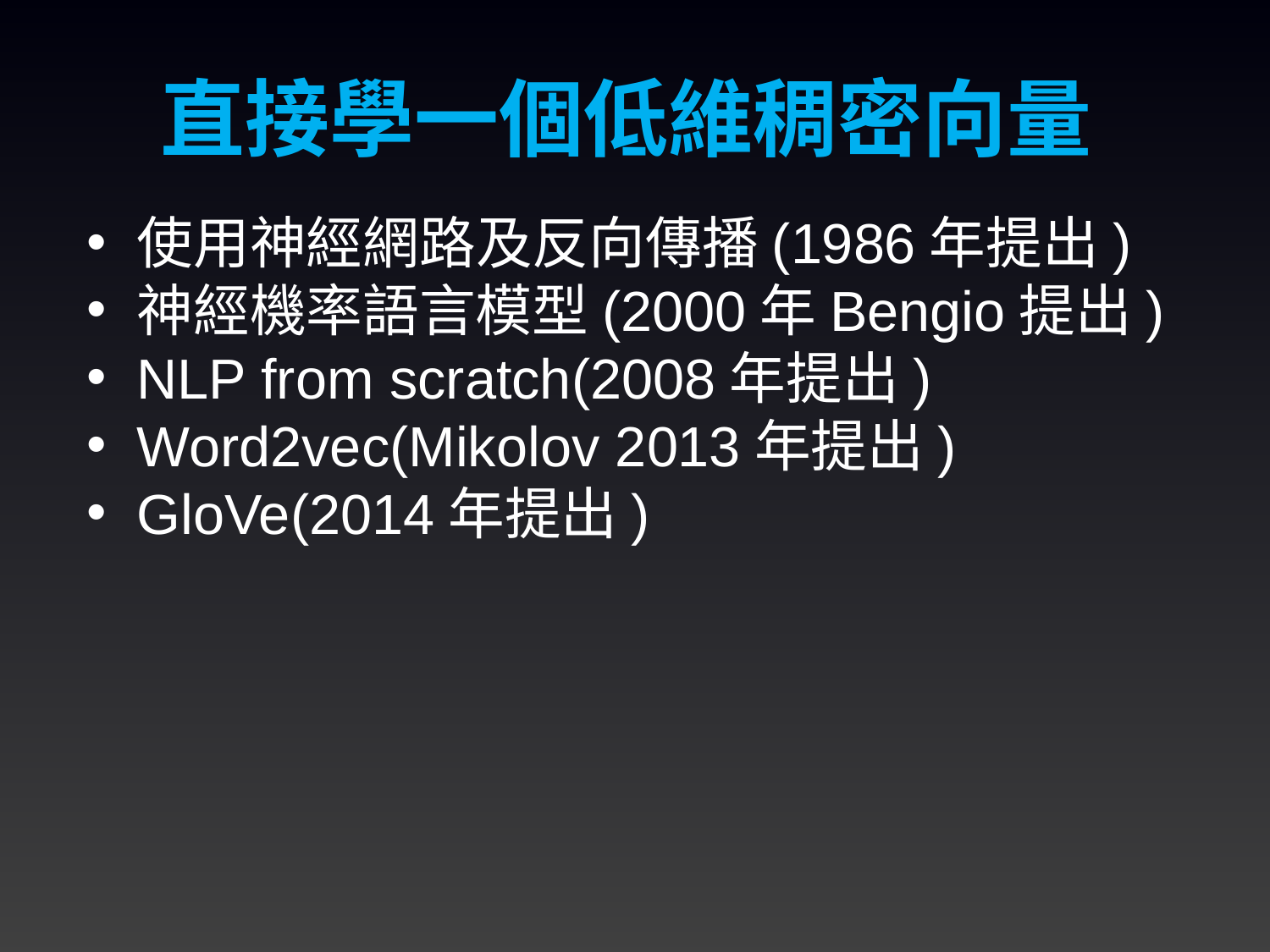

直接學一個低維稠密向量
使用神經網路及反向傳播(1986年提出)
神經機率語言模型(2000年Bengio提出)
NLP from scratch(2008年提出)
Word2vec(Mikolov 2013年提出)
GloVe(2014年提出)